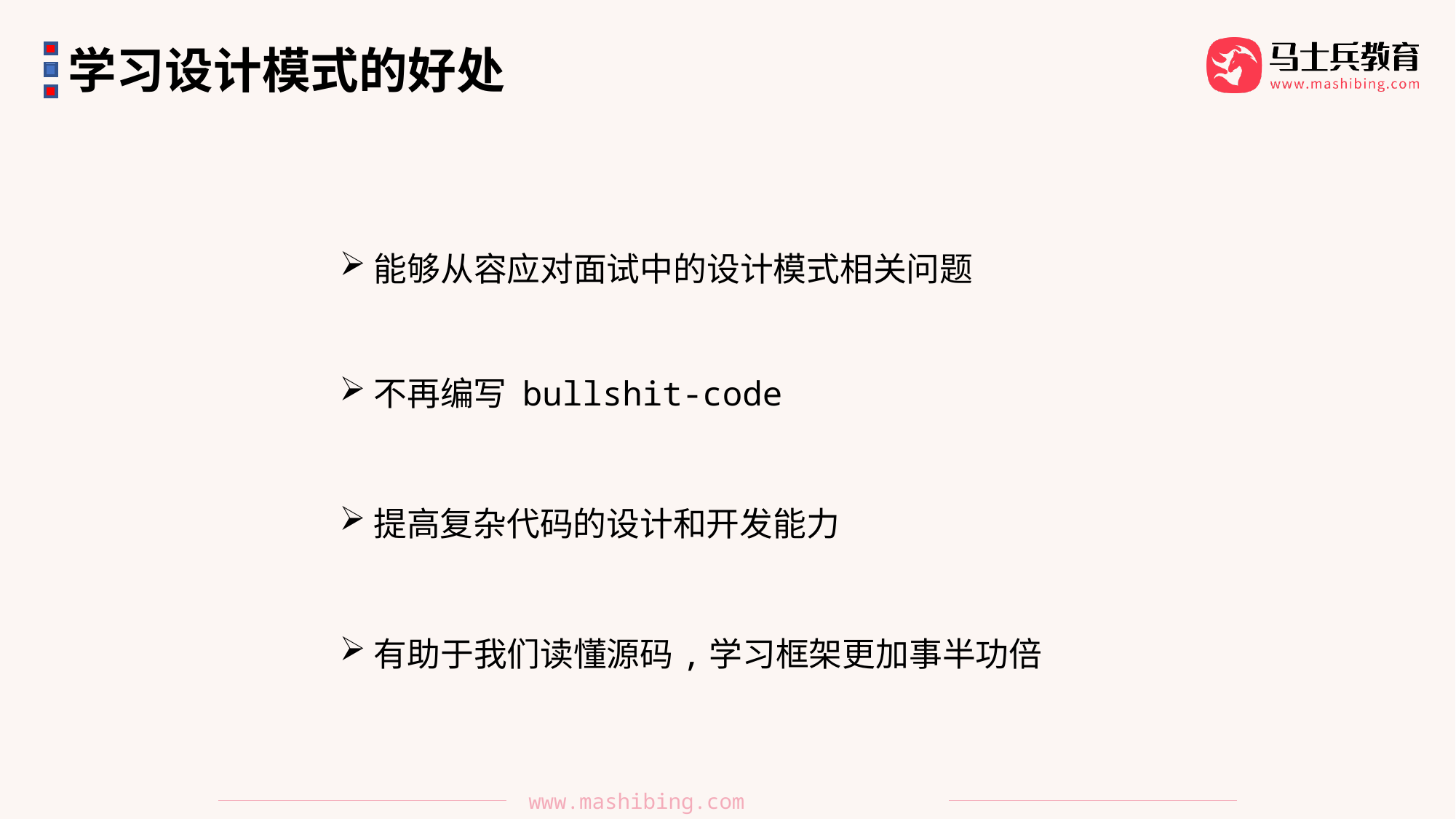

学习设计模式的好处

能够从容应对面试中的设计模式相关问题
不再编写 bullshit-code
提高复杂代码的设计和开发能力
有助于我们读懂源码,学习框架更加事半功倍